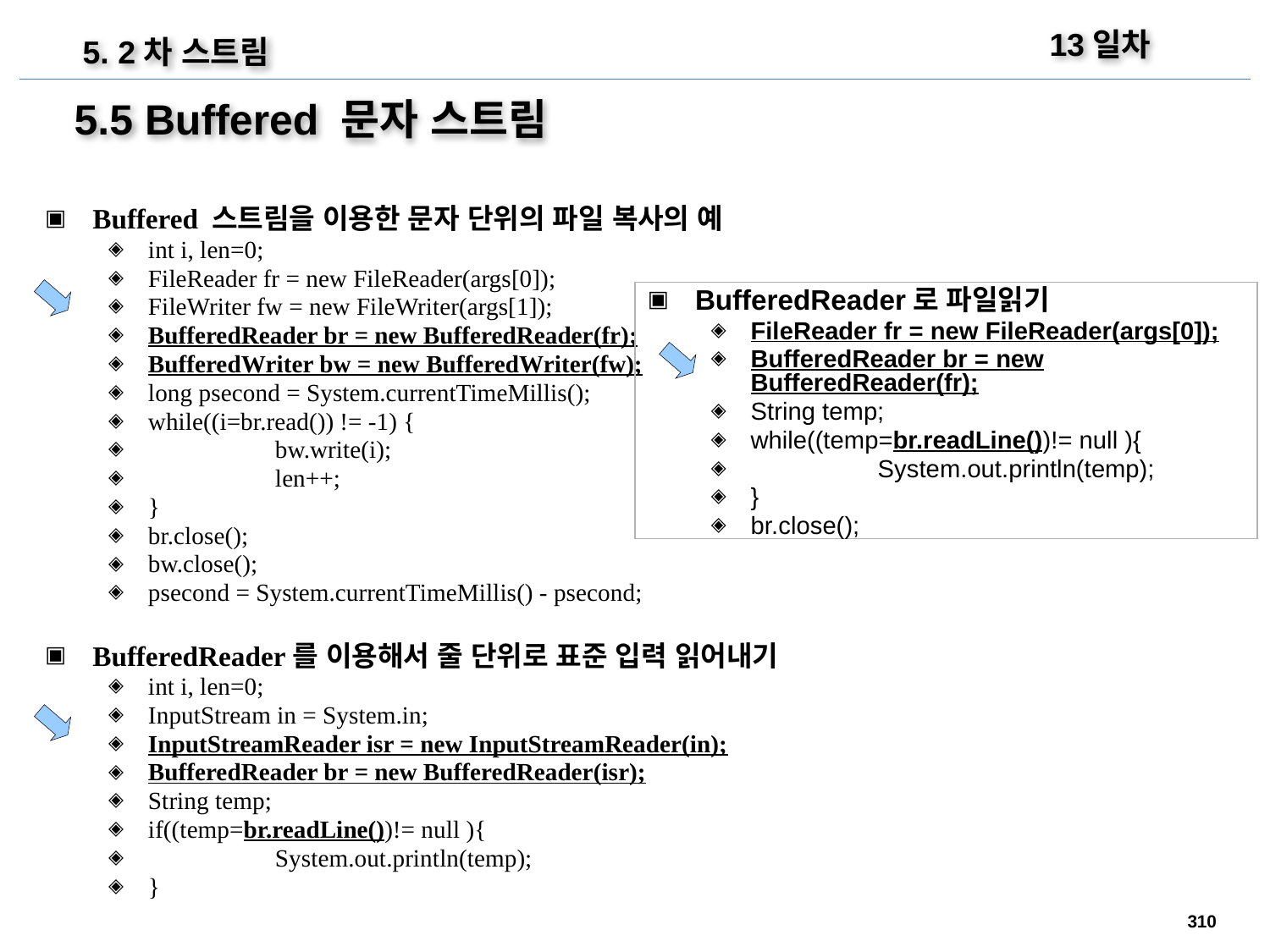

13일차
5. 2차 스트림
5.5 Buffered 문자 스트림
Buffered 스트림을 이용한 문자 단위의 파일 복사의 예
int i, len=0;
FileReader fr = new FileReader(args[0]);
FileWriter fw = new FileWriter(args[1]);
BufferedReader br = new BufferedReader(fr);
BufferedWriter bw = new BufferedWriter(fw);
long psecond = System.currentTimeMillis();
while((i=br.read()) != -1) {
	bw.write(i);
	len++;
}
br.close();
bw.close();
psecond = System.currentTimeMillis() - psecond;

BufferedReader를 이용해서 줄 단위로 표준 입력 읽어내기
int i, len=0;
InputStream in = System.in;
InputStreamReader isr = new InputStreamReader(in);
BufferedReader br = new BufferedReader(isr);
String temp;
if((temp=br.readLine())!= null ){
	System.out.println(temp);
}

BufferedReader로 파일읽기
FileReader fr = new FileReader(args[0]);
BufferedReader br = new BufferedReader(fr);
String temp;
while((temp=br.readLine())!= null ){
	System.out.println(temp);
}
br.close();